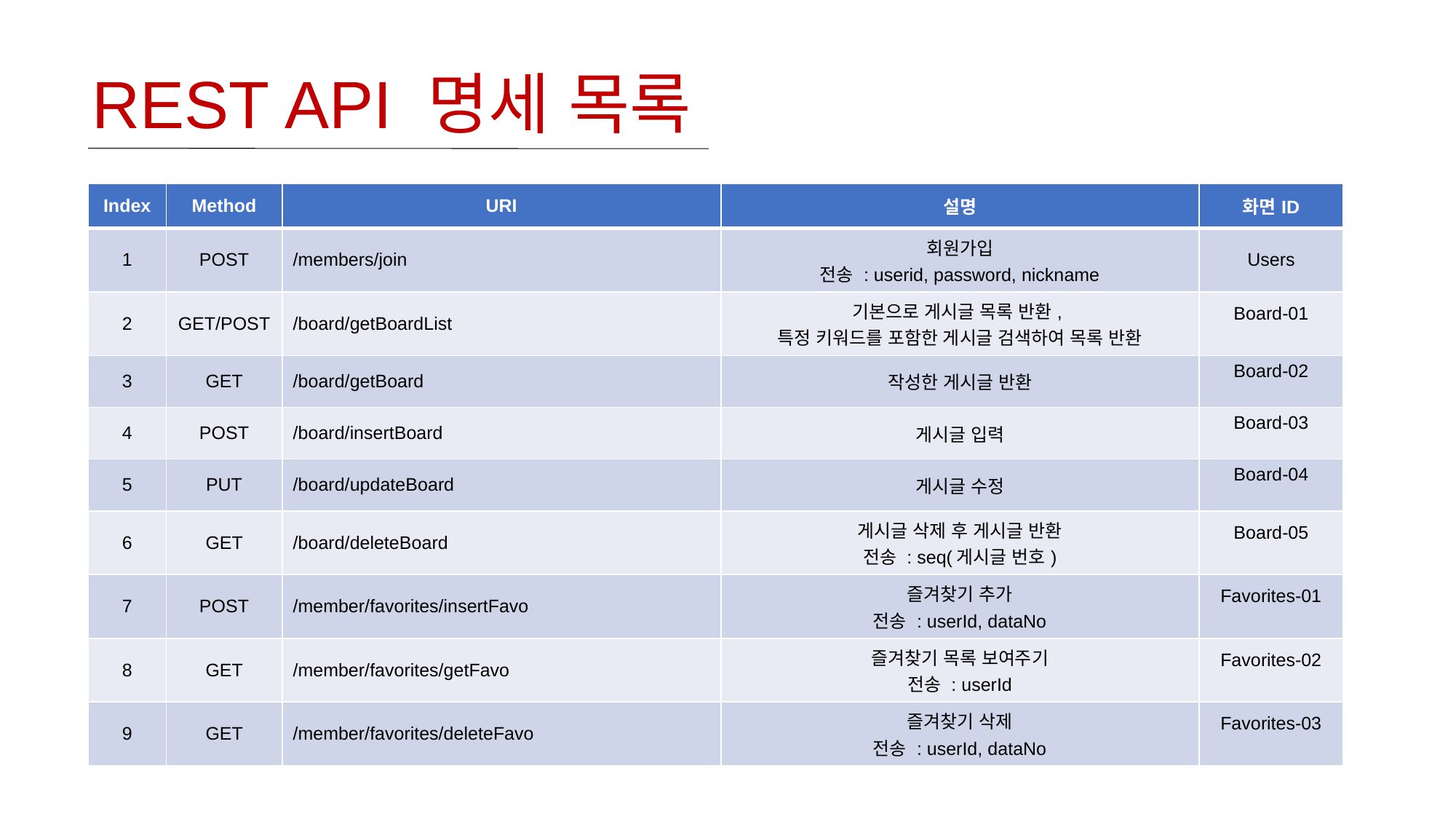

# REST API 명세 목록
| Index | Method | URI | 설명 | 화면ID |
| --- | --- | --- | --- | --- |
| 1 | POST | /members/join | 회원가입 전송 : userid, password, nickname | Users |
| 2 | GET/POST | /board/getBoardList | 기본으로 게시글 목록 반환, 특정 키워드를 포함한 게시글 검색하여 목록 반환 | Board-01 |
| 3 | GET | /board/getBoard | 작성한 게시글 반환 | Board-02 |
| 4 | POST | /board/insertBoard | 게시글 입력 | Board-03 |
| 5 | PUT | /board/updateBoard | 게시글 수정 | Board-04 |
| 6 | GET | /board/deleteBoard | 게시글 삭제 후 게시글 반환 전송 : seq(게시글 번호) | Board-05 |
| 7 | POST | /member/favorites/insertFavo | 즐겨찾기 추가 전송 : userId, dataNo | Favorites-01 |
| 8 | GET | /member/favorites/getFavo | 즐겨찾기 목록 보여주기 전송 : userId | Favorites-02 |
| 9 | GET | /member/favorites/deleteFavo | 즐겨찾기 삭제 전송 : userId, dataNo | Favorites-03 |